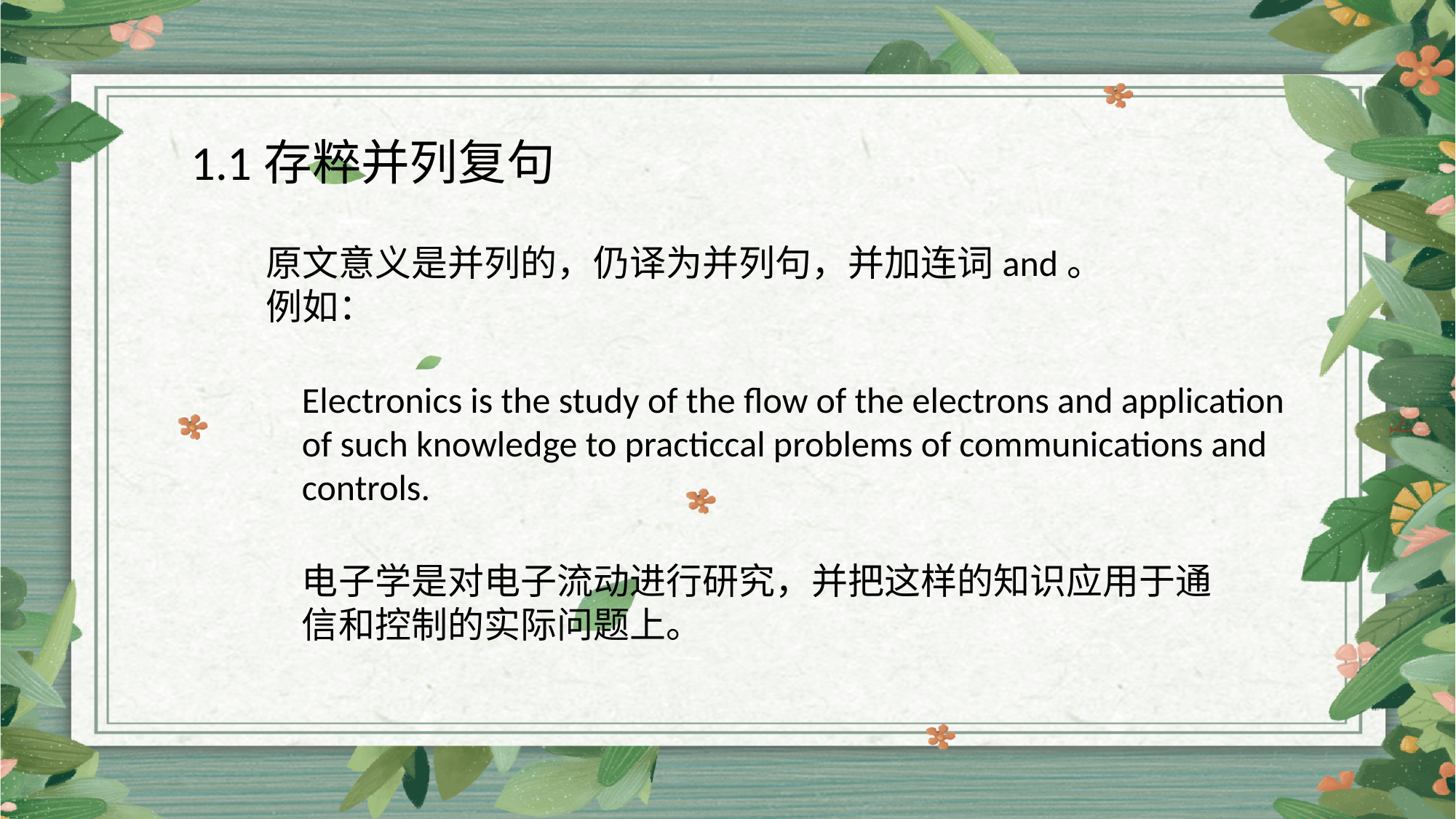

1.1存粹并列复句
原文意义是并列的，仍译为并列句，并加连词and。
例如：
Electronics is the study of the flow of the electrons and application of such knowledge to practiccal problems of communications and controls.
电子学是对电子流动进行研究，并把这样的知识应用于通信和控制的实际问题上。